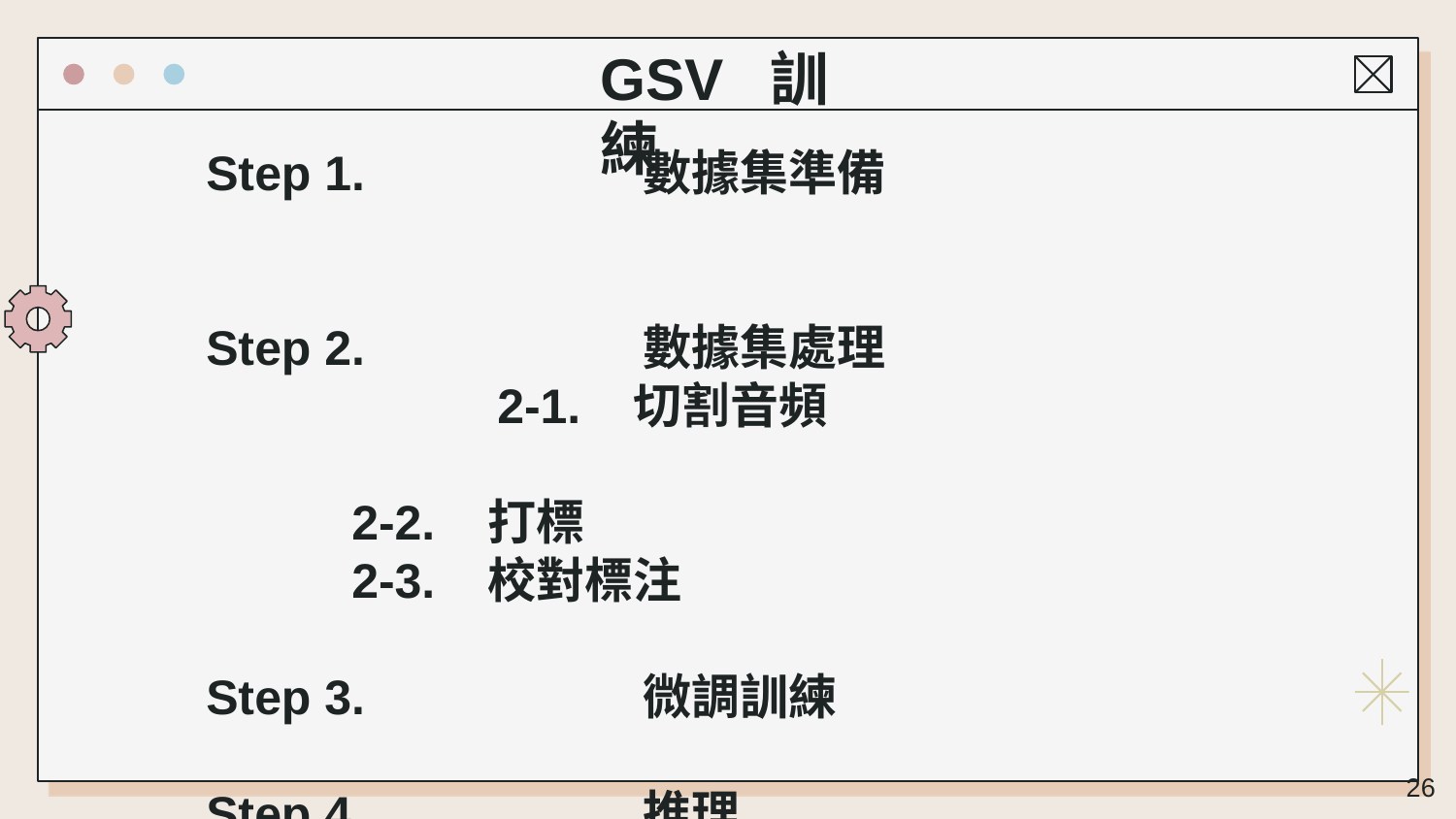

GSV  訓練
Step 1.		數據集準備

Step 2.		數據集處理
		2-1.   切割音頻
2-2.   打標
2-3.   校對標注

Step 3.		微調訓練

Step 4.		推理
26